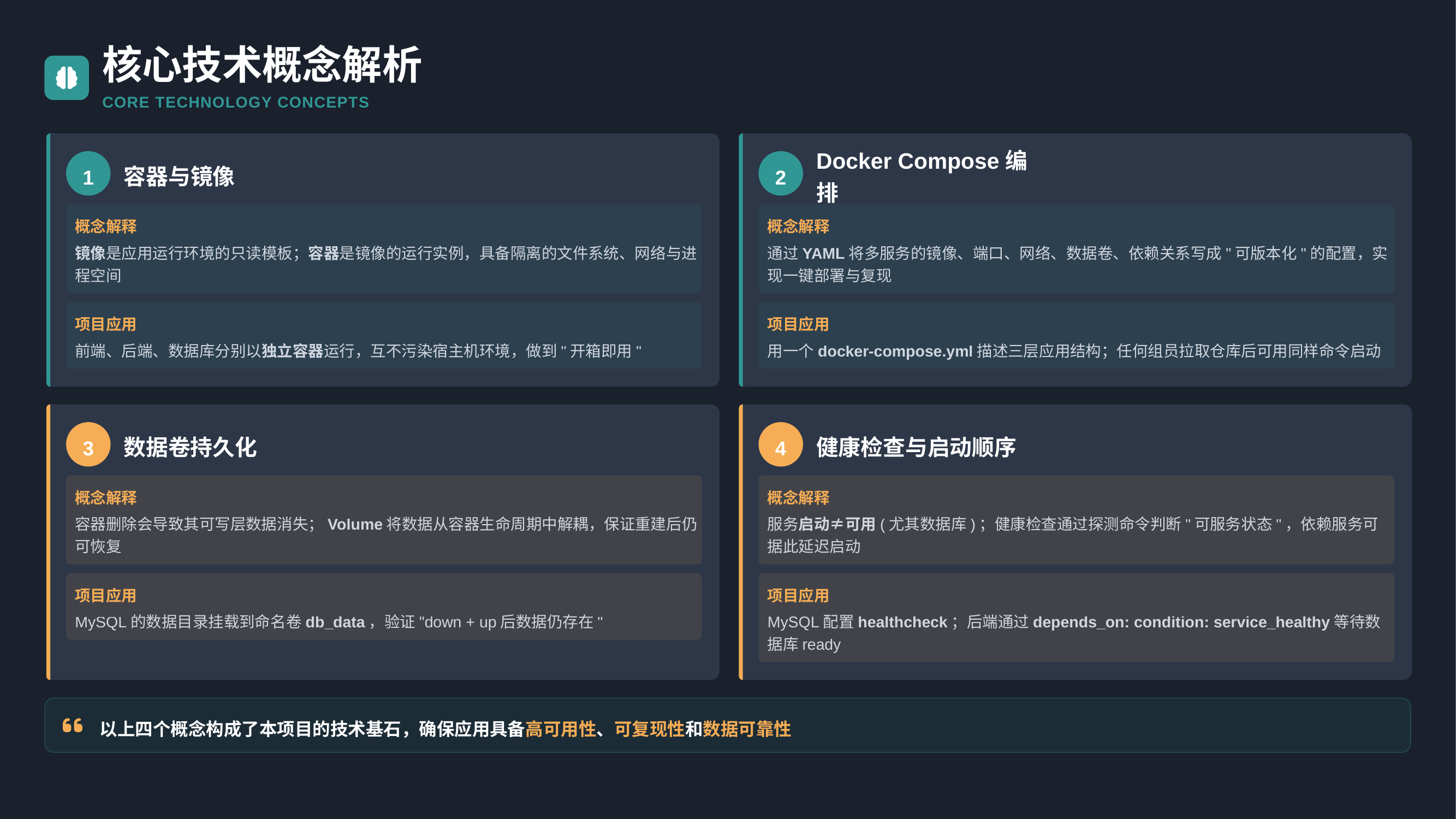

核心技术概念解析

CORE TECHNOLOGY CONCEPTS

1

2

容器与镜像
Docker Compose编排

概念解释
概念解释
镜像是应用运行环境的只读模板；容器是镜像的运行实例，具备隔离的文件系统、网络与进程空间
通过YAML将多服务的镜像、端口、网络、数据卷、依赖关系写成"可版本化"的配置，实现一键部署与复现

项目应用
项目应用
前端、后端、数据库分别以独立容器运行，互不污染宿主机环境，做到"开箱即用"
用一个docker-compose.yml描述三层应用结构；任何组员拉取仓库后可用同样命令启动

3

4

数据卷持久化
健康检查与启动顺序

概念解释
概念解释
容器删除会导致其可写层数据消失；Volume将数据从容器生命周期中解耦，保证重建后仍可恢复
服务启动≠可用(尤其数据库)；健康检查通过探测命令判断"可服务状态"，依赖服务可据此延迟启动

项目应用
项目应用
MySQL的数据目录挂载到命名卷db_data，验证"down + up后数据仍存在"
MySQL配置healthcheck；后端通过depends_on: condition: service_healthy等待数据库ready

以上四个概念构成了本项目的技术基石，确保应用具备高可用性、可复现性和数据可靠性